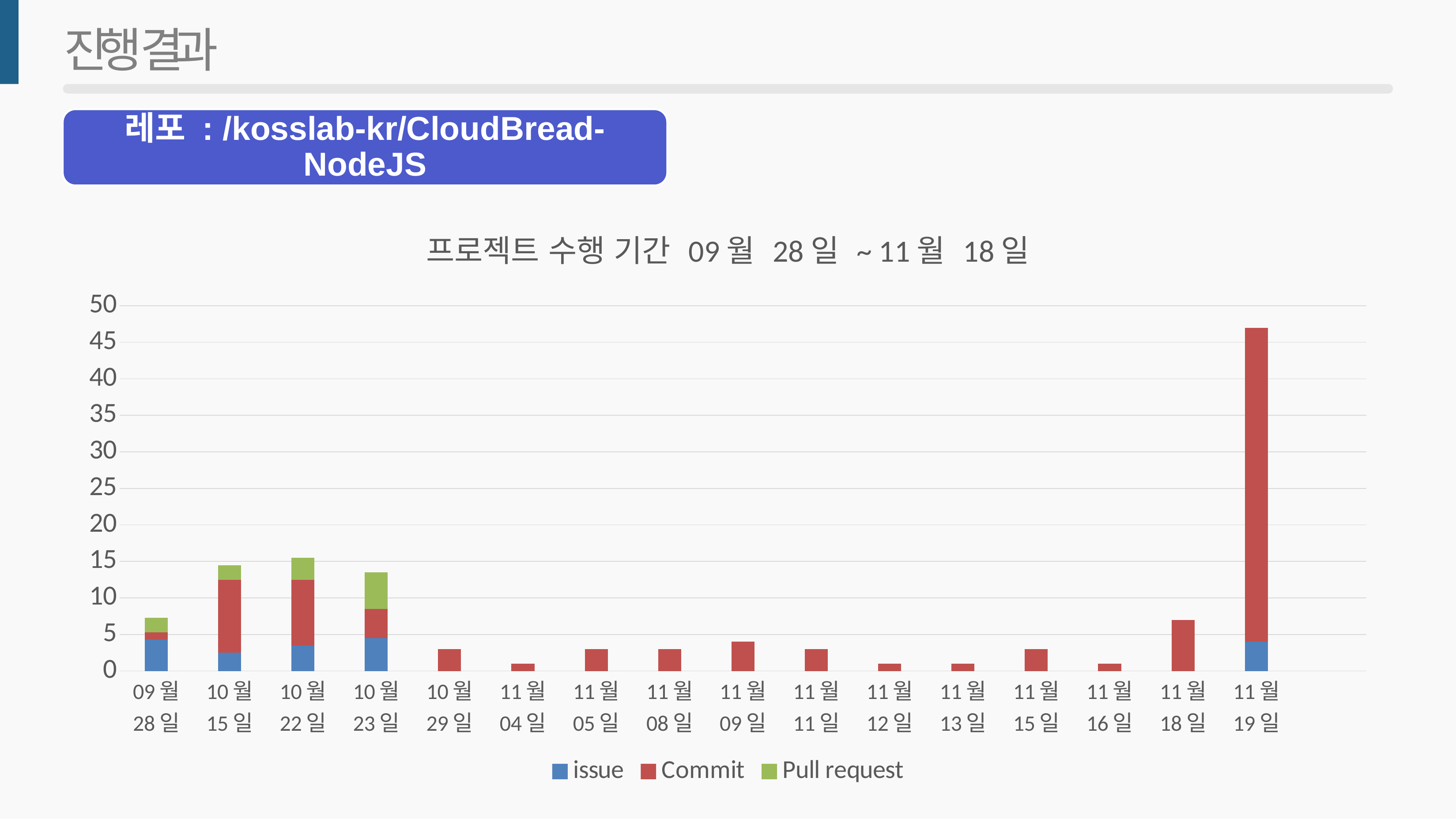

# 진행  결과

레포 : /kosslab-kr/CloudBread-NodeJS

### Chart: 프로젝트 수행 기간 09월 28일 ~ 11월 18일

| Category | issue | Commit | Pull request |
|---|---|---|---|
| 43006 | 4.3 | 1.0 | 2.0 |
| 43023 | 2.5 | 10.0 | 2.0 |
| 43030 | 3.5 | 9.0 | 3.0 |
| 43031 | 4.5 | 4.0 | 5.0 |
| 43037 | None | 3.0 | None |
| 43043 | None | 1.0 | None |
| 43044 | None | 3.0 | None |
| 43047 | None | 3.0 | None |
| 43048 | None | 4.0 | None |
| 43050 | None | 3.0 | None |
| 43051 | None | 1.0 | None |
| 43052 | None | 1.0 | None |
| 43054 | None | 3.0 | None |
| 43055 | None | 1.0 | None |
| 43057 | None | 7.0 | None |
| 43058 | 4.0 | 43.0 | None |
|  | None | None | None |